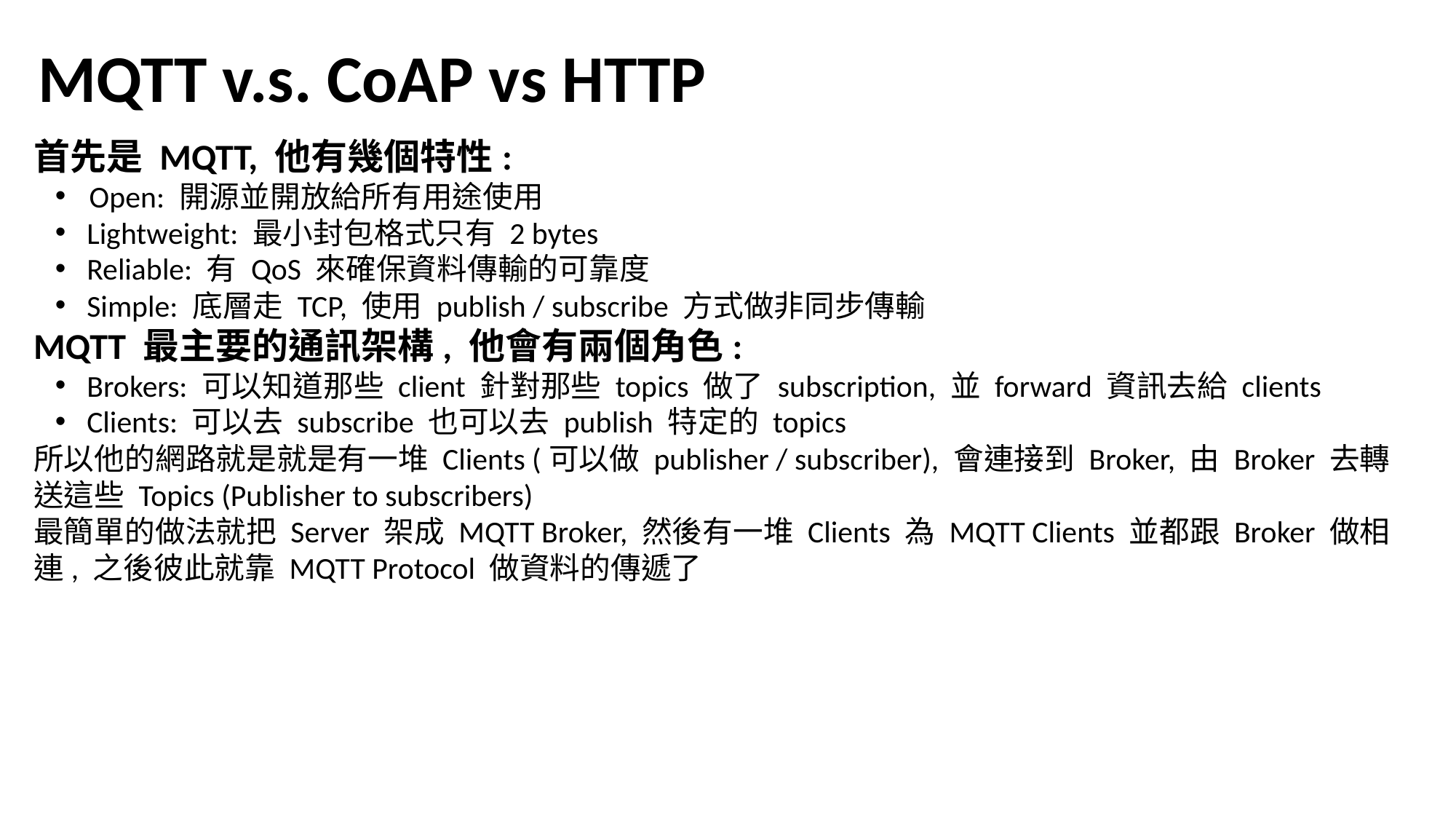

# MQTT v.s. CoAP vs HTTP
首先是 MQTT, 他有幾個特性:
Open: 開源並開放給所有用途使用
Lightweight: 最小封包格式只有 2 bytes
Reliable: 有 QoS 來確保資料傳輸的可靠度
Simple: 底層走 TCP, 使用 publish / subscribe 方式做非同步傳輸
MQTT 最主要的通訊架構, 他會有兩個角色:
Brokers: 可以知道那些 client 針對那些 topics 做了 subscription, 並 forward 資訊去給 clients
Clients: 可以去 subscribe 也可以去 publish 特定的 topics
所以他的網路就是就是有一堆 Clients (可以做 publisher / subscriber), 會連接到 Broker, 由 Broker 去轉送這些 Topics (Publisher to subscribers)
最簡單的做法就把 Server 架成 MQTT Broker, 然後有一堆 Clients 為 MQTT Clients 並都跟 Broker 做相連, 之後彼此就靠 MQTT Protocol 做資料的傳遞了